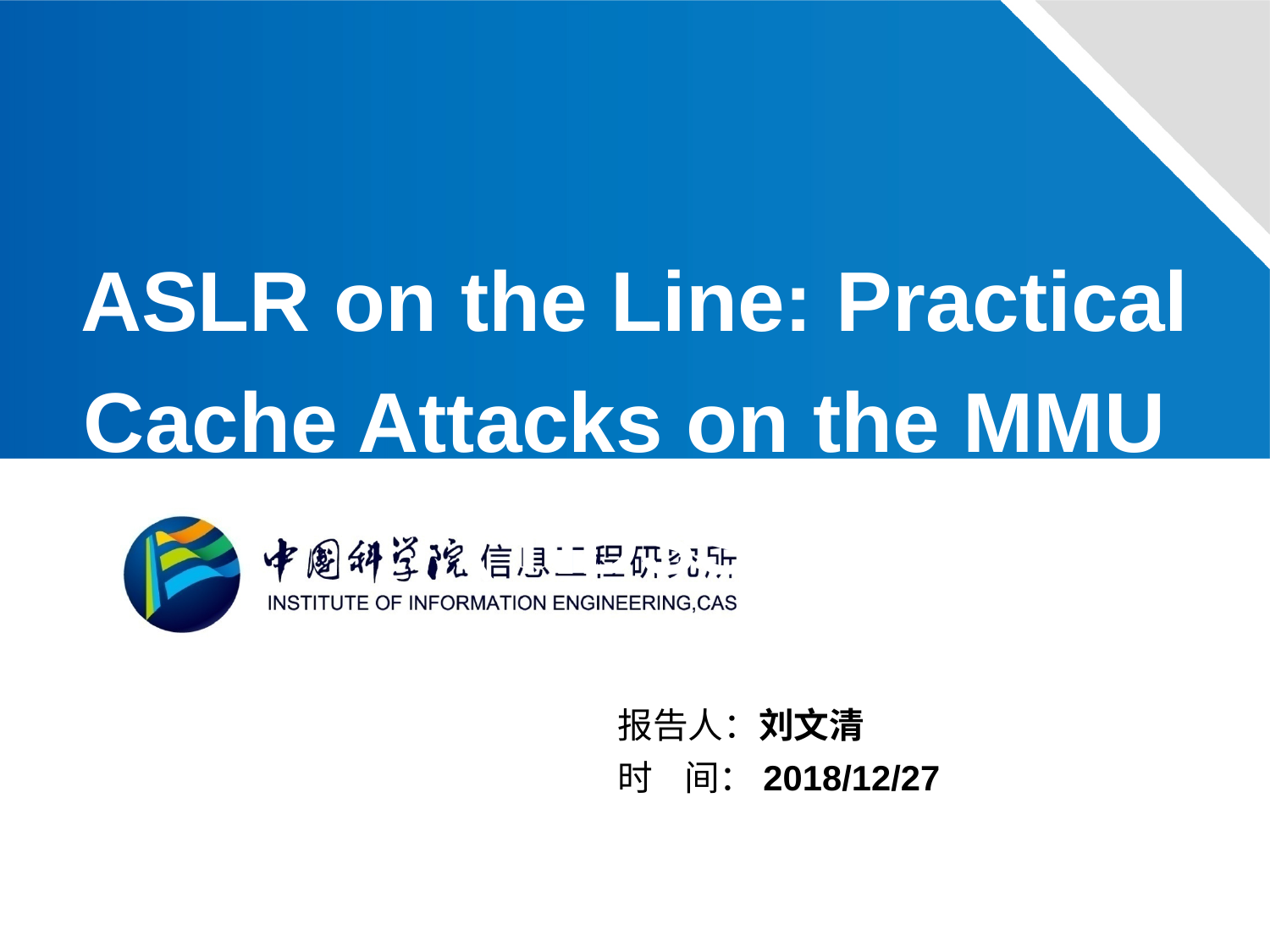

ASLR on the Line: Practical Cache Attacks on the MMU（NDSS）
报告人：刘文清
时    间：2018/12/27